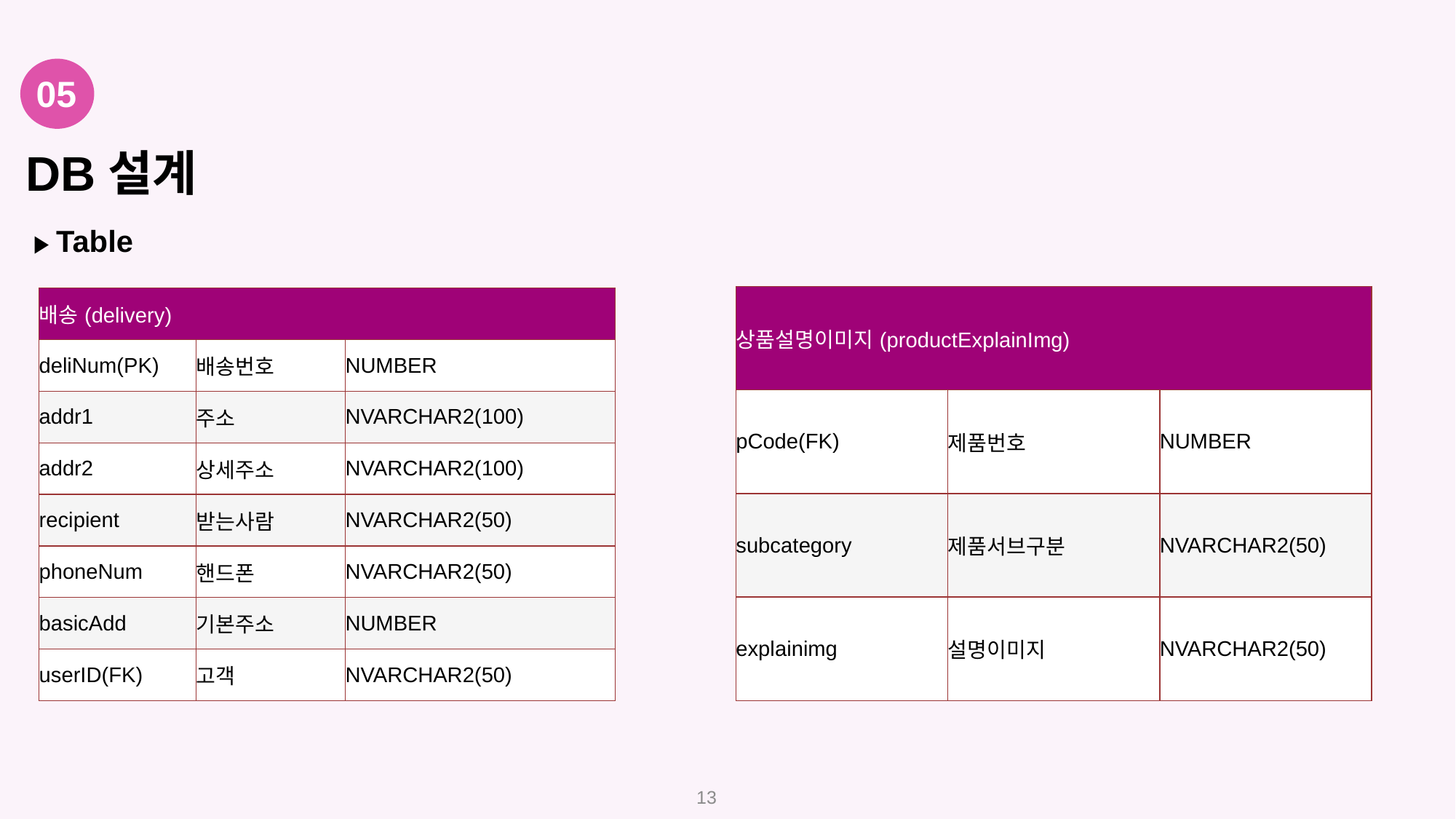

# DB설계

05
▶ Table
| 상품설명이미지(productExplainImg) |  |  |
| --- | --- | --- |
| pCode(FK) | 제품번호 | NUMBER |
| subcategory | 제품서브구분 | NVARCHAR2(50) |
| explainimg | 설명이미지 | NVARCHAR2(50) |
| 배송(delivery) |  |  |
| --- | --- | --- |
| deliNum(PK) | 배송번호 | NUMBER |
| addr1 | 주소 | NVARCHAR2(100) |
| addr2 | 상세주소 | NVARCHAR2(100) |
| recipient | 받는사람 | NVARCHAR2(50) |
| phoneNum | 핸드폰 | NVARCHAR2(50) |
| basicAdd | 기본주소 | NUMBER |
| userID(FK) | 고객 | NVARCHAR2(50) |
13